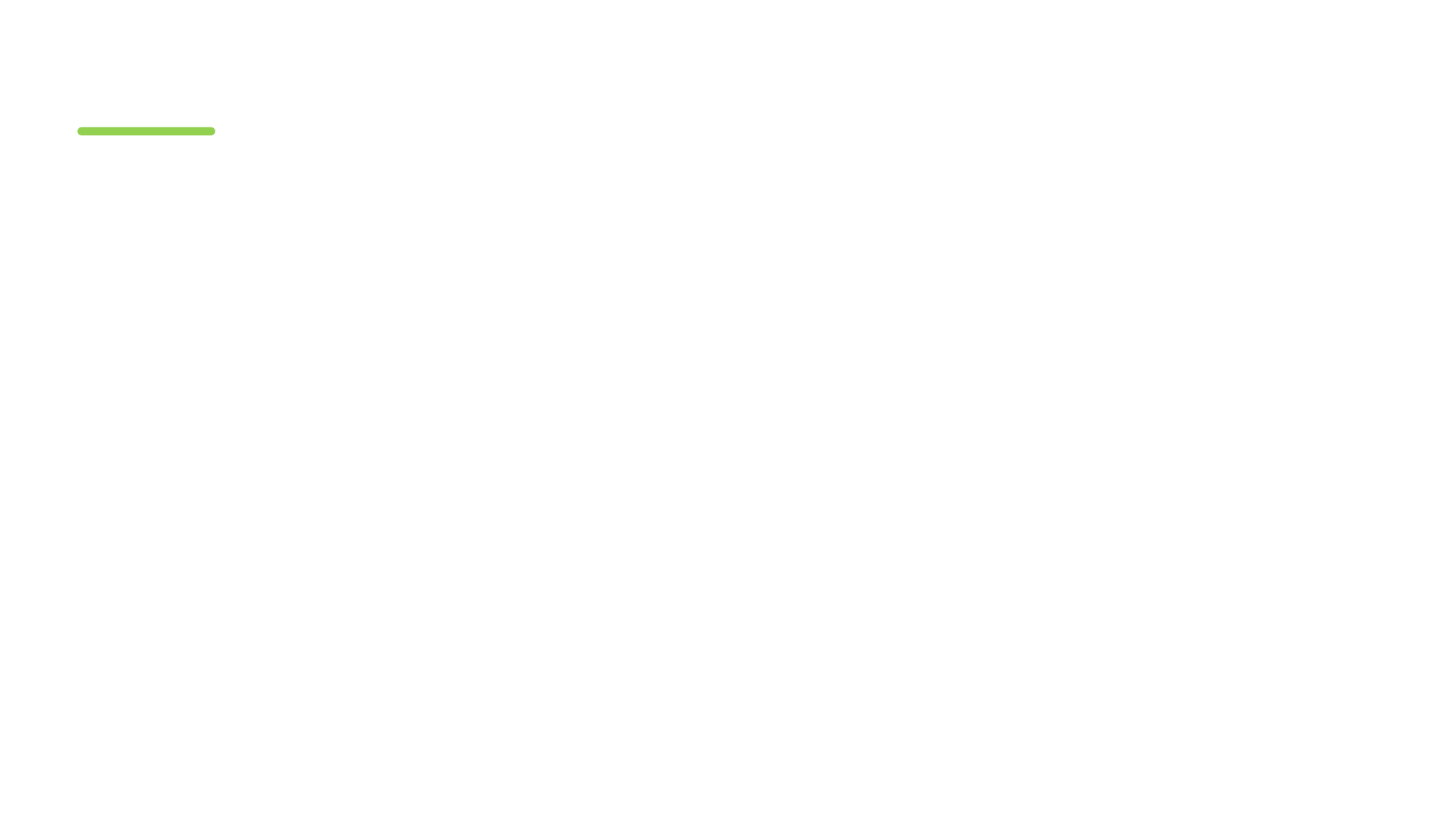

#
5）不必要的复杂性（Needless Complexity）
设计中包含不具有任何好处的基础结构。
6）不必要的重复（Needless Repetition）
设计中包含一些重复的结构，这些结构本来可以通过单一的抽象进行统一
使用Cut/Copy/Paste实施源代码级的软件复用容易导致这一问题
这种代码级别的冗余，将带来修改上的问题
7）晦涩性（Opacity）
很难阅读和理解，不要相信你永远都会如此清楚的了解你的每一行代码，“时间会冲淡一切”。要站在阅读者的角度进行设计
32